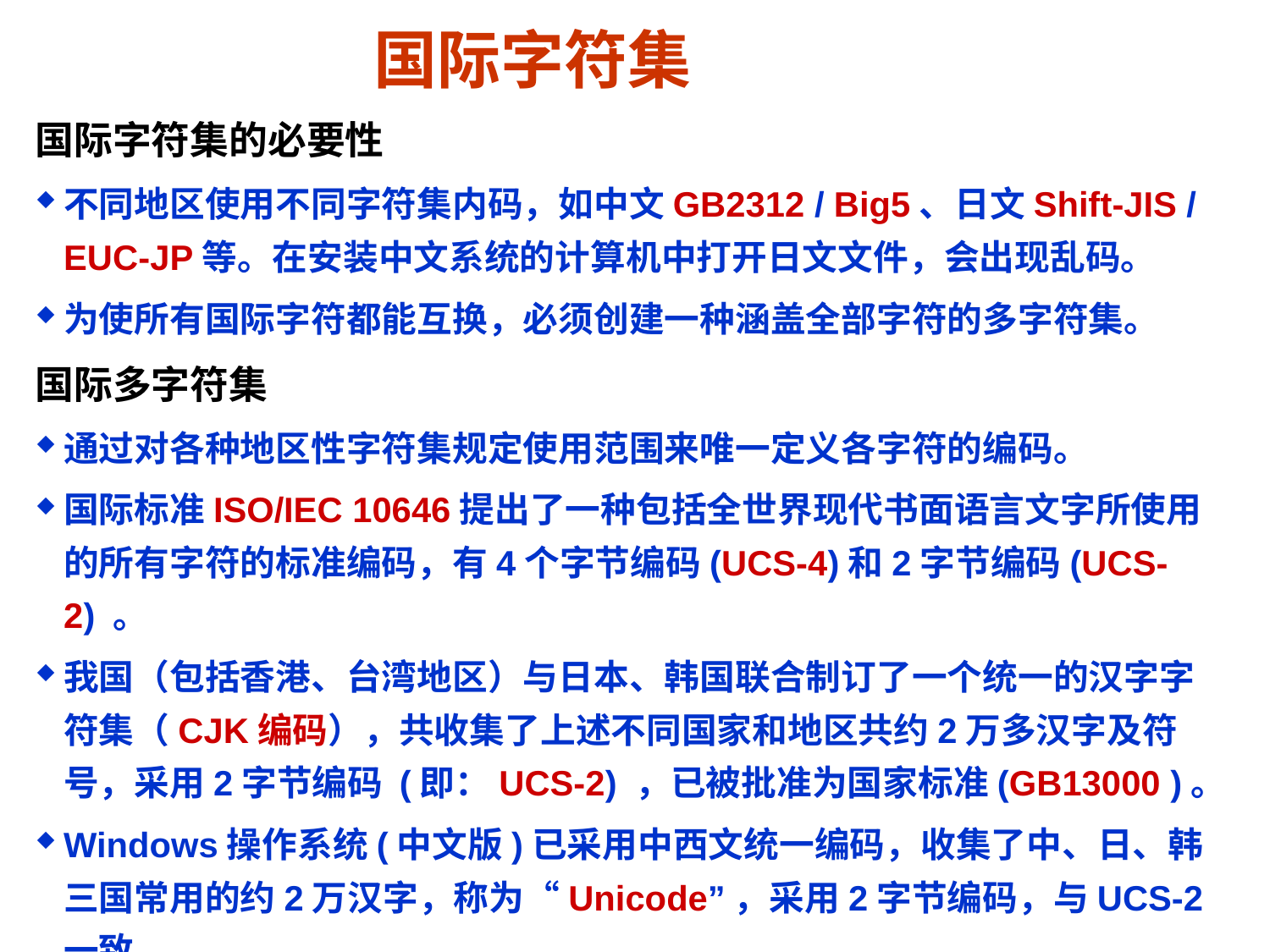

# 国际字符集
国际字符集的必要性
不同地区使用不同字符集内码，如中文GB2312 / Big5、日文Shift-JIS / EUC-JP等。在安装中文系统的计算机中打开日文文件，会出现乱码。
为使所有国际字符都能互换，必须创建一种涵盖全部字符的多字符集。
国际多字符集
通过对各种地区性字符集规定使用范围来唯一定义各字符的编码。
国际标准ISO/IEC 10646提出了一种包括全世界现代书面语言文字所使用的所有字符的标准编码，有4个字节编码(UCS-4)和2字节编码(UCS-2) 。
我国（包括香港、台湾地区）与日本、韩国联合制订了一个统一的汉字字符集（CJK编码），共收集了上述不同国家和地区共约2万多汉字及符号，采用2字节编码 (即：UCS-2) ，已被批准为国家标准(GB13000 )。
Windows操作系统(中文版)已采用中西文统一编码，收集了中、日、韩三国常用的约2万汉字，称为“Unicode”，采用2字节编码，与UCS-2一致 。